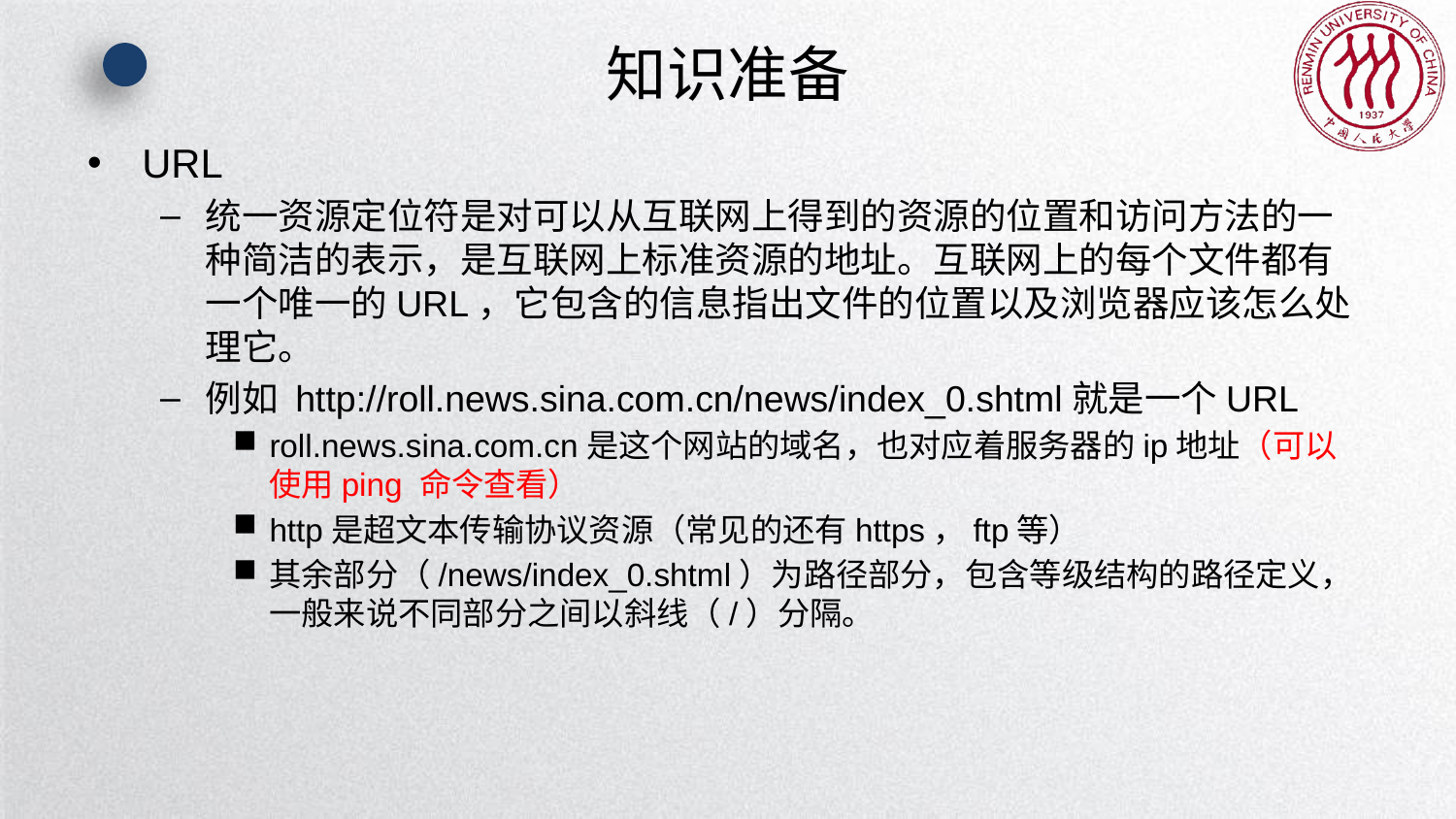

# 知识准备
URL
统一资源定位符是对可以从互联网上得到的资源的位置和访问方法的一种简洁的表示，是互联网上标准资源的地址。互联网上的每个文件都有一个唯一的URL，它包含的信息指出文件的位置以及浏览器应该怎么处理它。
例如 http://roll.news.sina.com.cn/news/index_0.shtml就是一个URL
roll.news.sina.com.cn是这个网站的域名，也对应着服务器的ip地址（可以使用ping 命令查看）
http是超文本传输协议资源（常见的还有https，ftp等）
其余部分（/news/index_0.shtml）为路径部分，包含等级结构的路径定义，一般来说不同部分之间以斜线（/）分隔。